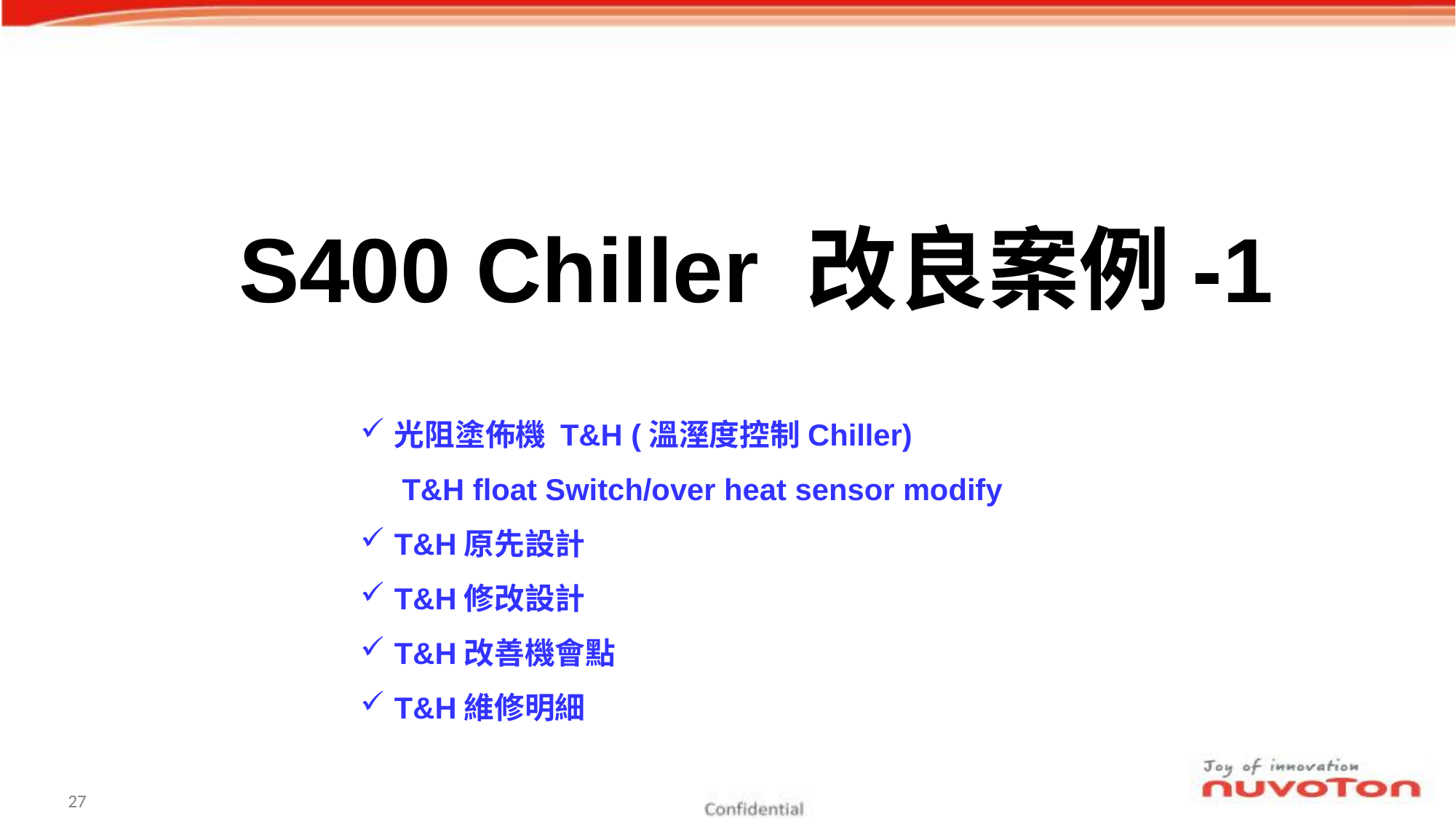

27
S400 Chiller 改良案例-1
光阻塗佈機 T&H (溫溼度控制Chiller)
     T&H float Switch/over heat sensor modify
T&H原先設計
T&H修改設計
T&H改善機會點
T&H維修明細